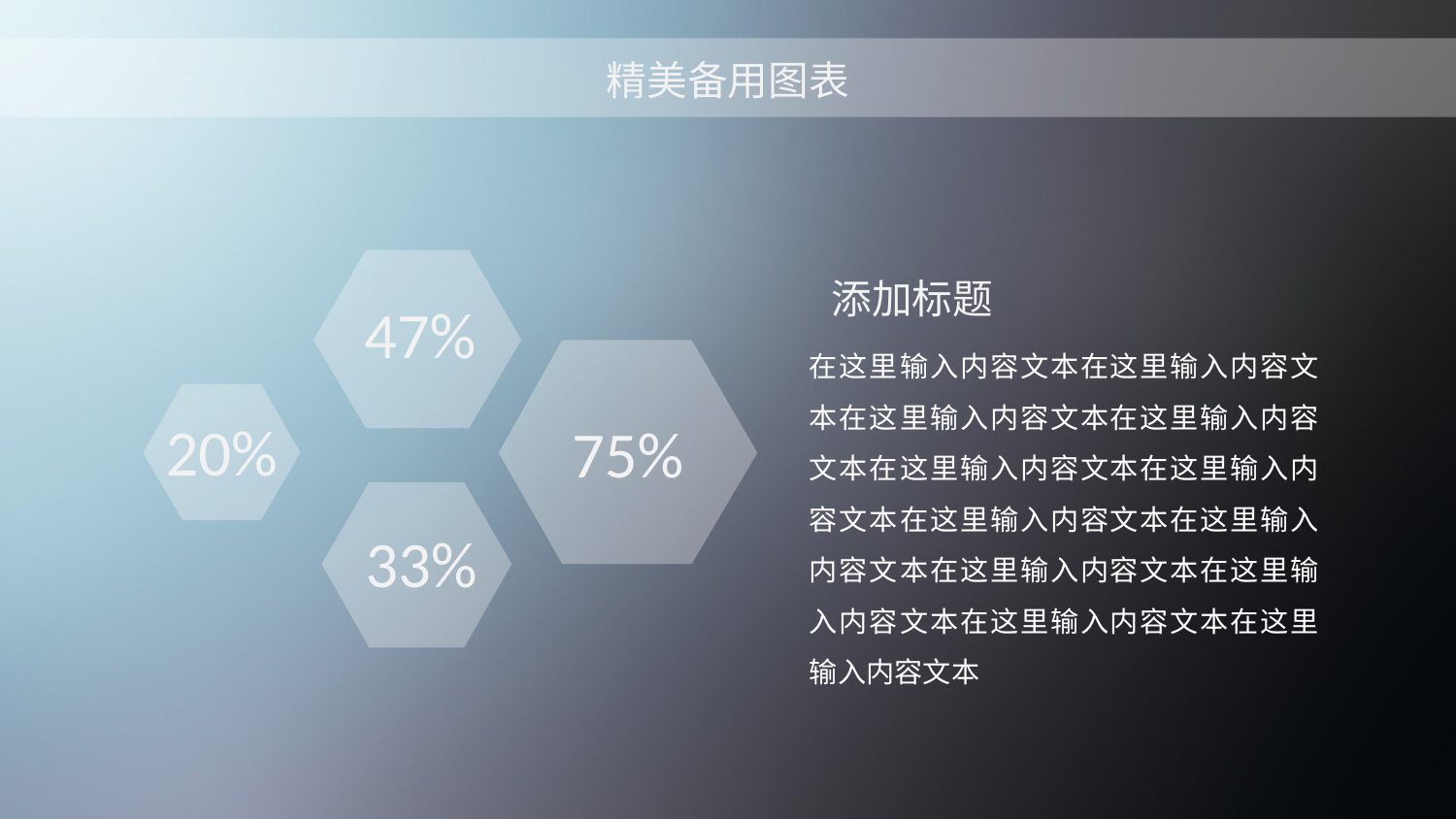

添加标题
47%
在这里输入内容文本在这里输入内容文本在这里输入内容文本在这里输入内容文本在这里输入内容文本在这里输入内容文本在这里输入内容文本在这里输入内容文本在这里输入内容文本在这里输入内容文本在这里输入内容文本在这里输入内容文本

20%
75%

33%